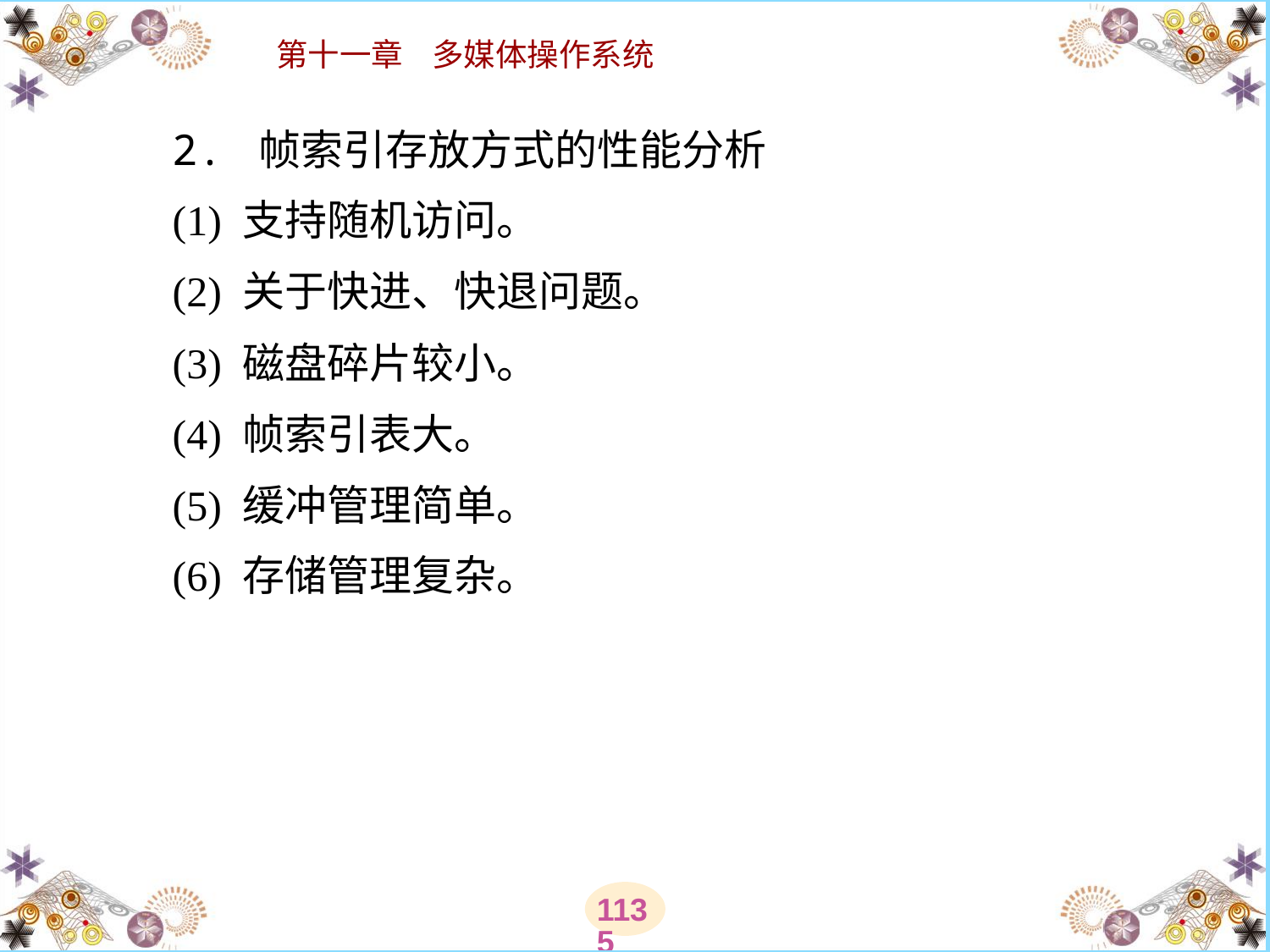

# 2. 帧索引存放方式的性能分析 　　(1) 支持随机访问。 　　(2) 关于快进、快退问题。 　　(3) 磁盘碎片较小。 　　(4) 帧索引表大。 　　(5) 缓冲管理简单。 　　(6) 存储管理复杂。